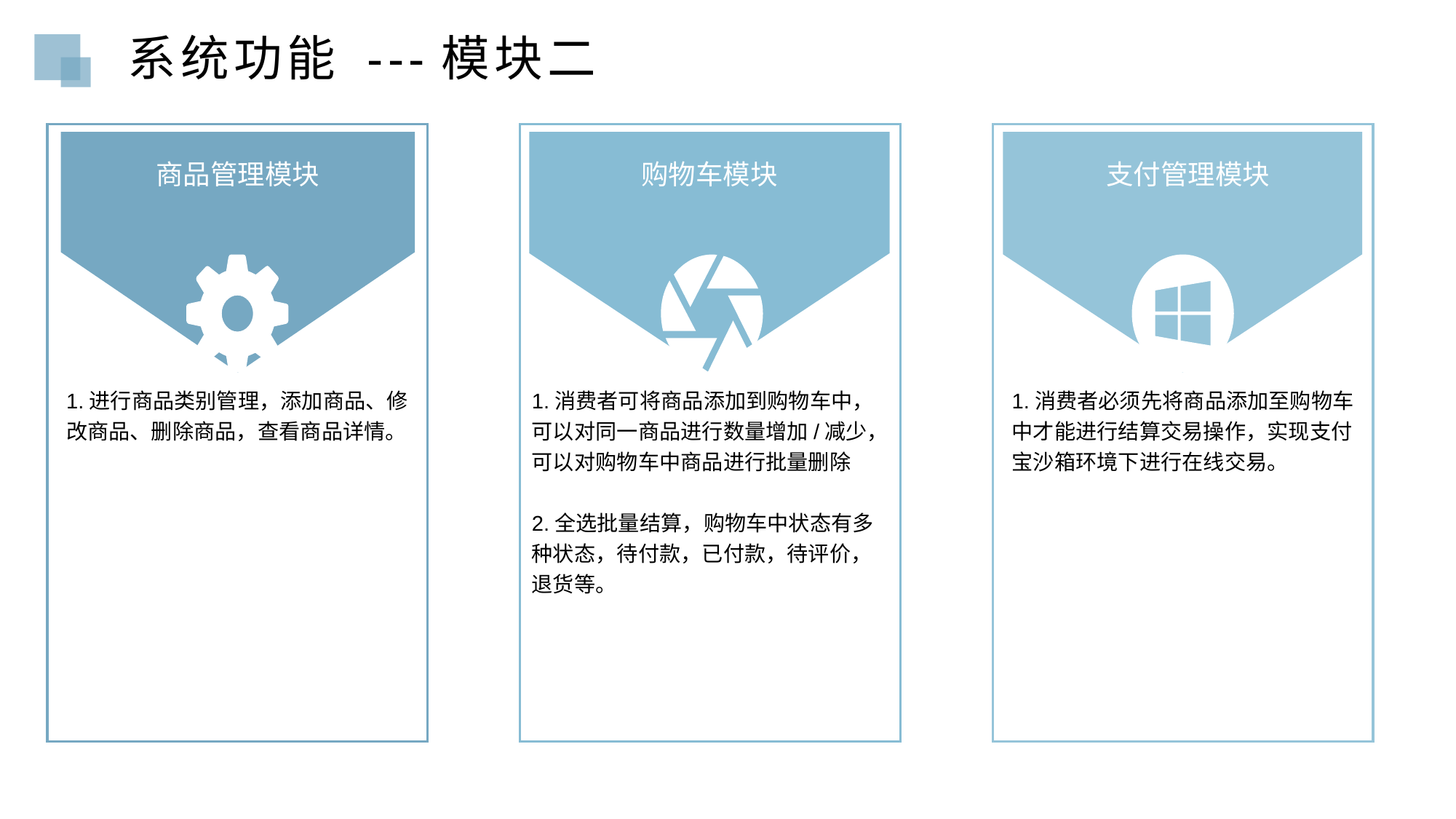

系统功能 ---模块二

购物车模块
支付管理模块
商品管理模块
1.进行商品类别管理，添加商品、修改商品、删除商品，查看商品详情。
1.消费者可将商品添加到购物车中，可以对同一商品进行数量增加/减少，可以对购物车中商品进行批量删除

2.全选批量结算，购物车中状态有多种状态，待付款，已付款，待评价，退货等。
1.消费者必须先将商品添加至购物车中才能进行结算交易操作，实现支付宝沙箱环境下进行在线交易。